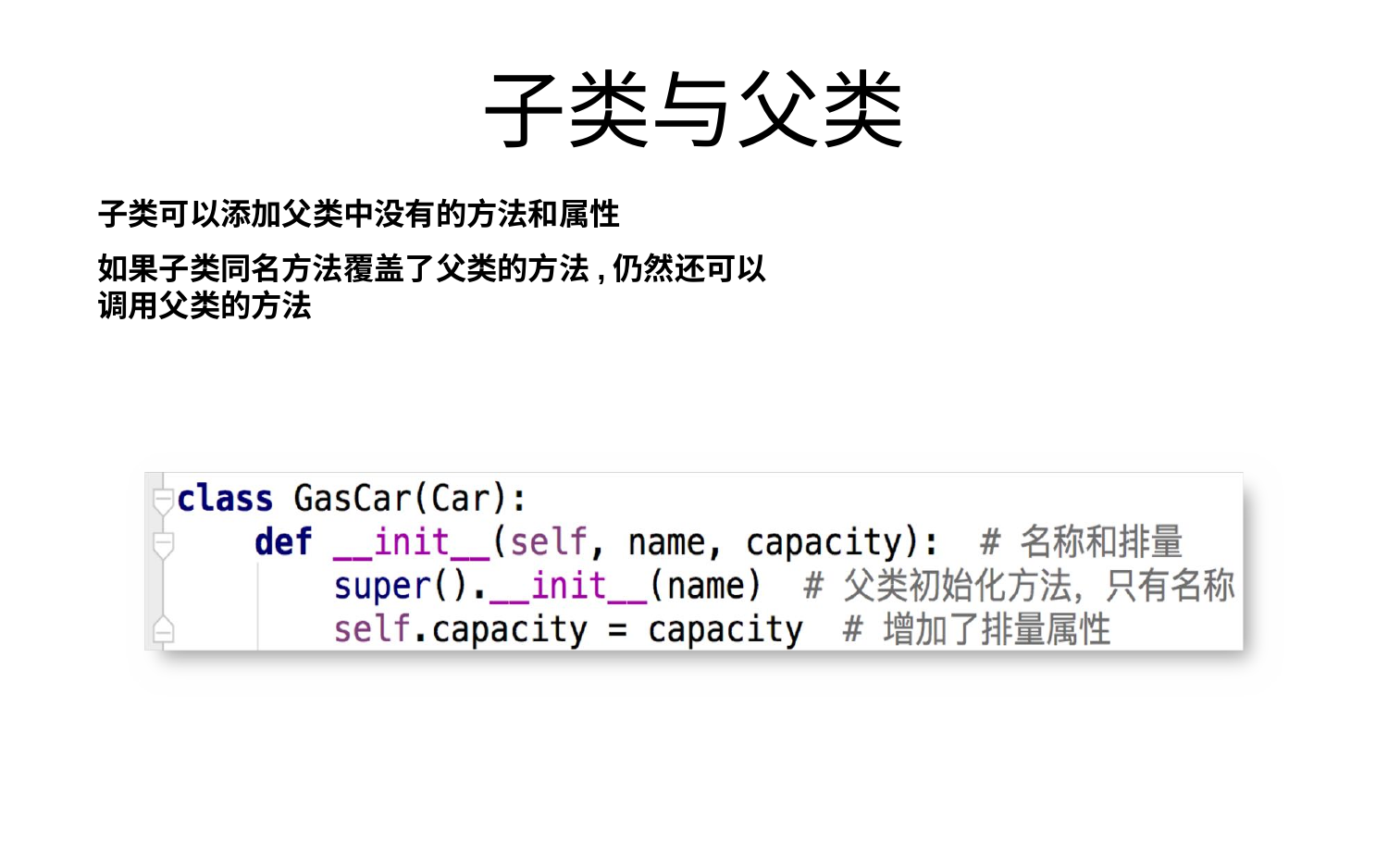

# 子类与父类
子类可以添加父类中没有的方法和属性
如果子类同名方法覆盖了父类的方法,仍然还可以调用父类的方法